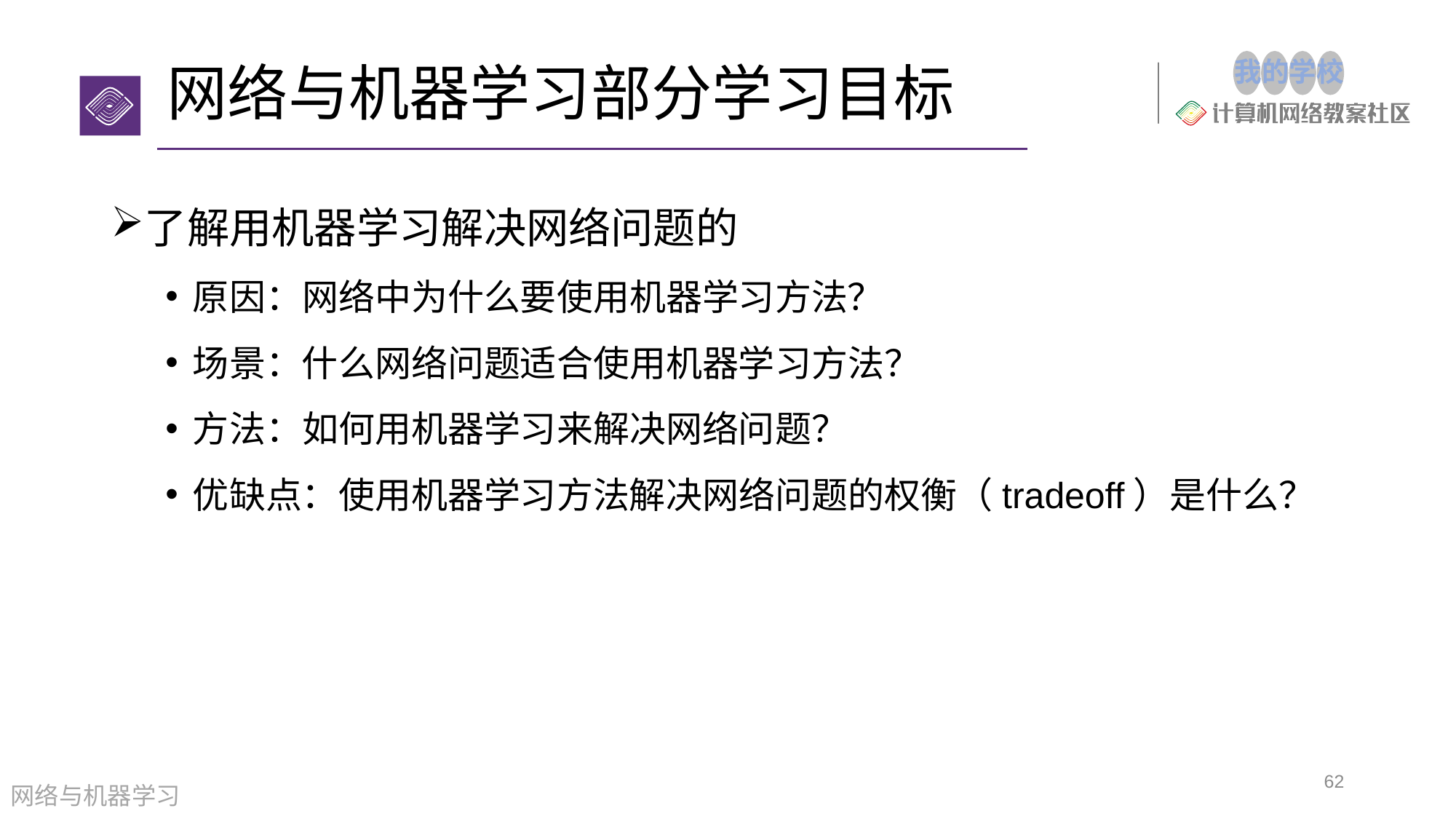

# 网络与机器学习部分学习目标
了解用机器学习解决网络问题的
原因：网络中为什么要使用机器学习方法？
场景：什么网络问题适合使用机器学习方法？
方法：如何用机器学习来解决网络问题？
优缺点：使用机器学习方法解决网络问题的权衡（tradeoff）是什么？
62
网络与机器学习